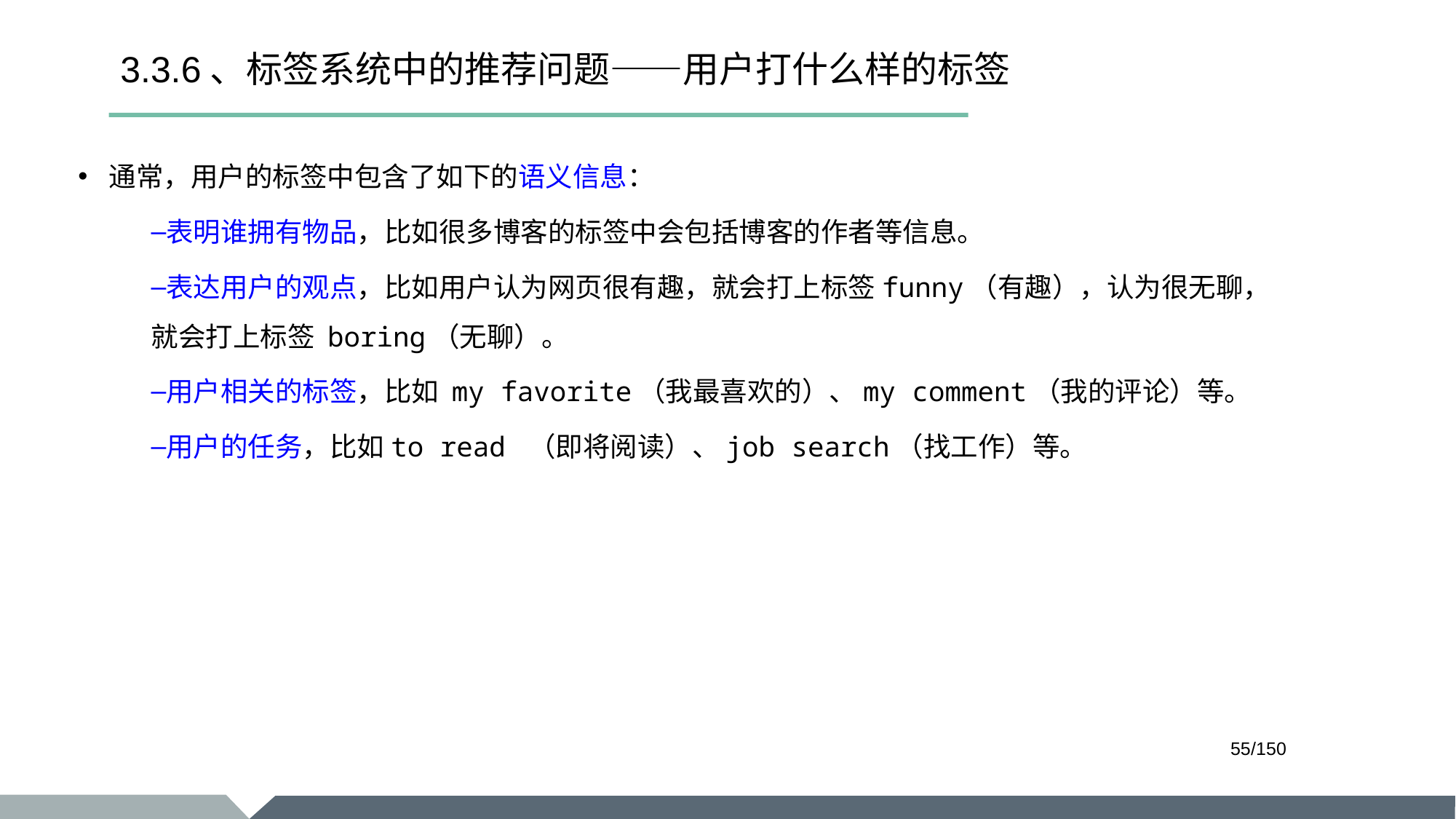

# 3.3.6、标签系统中的推荐问题——用户打什么样的标签
通常，用户的标签中包含了如下的语义信息：
表明谁拥有物品，比如很多博客的标签中会包括博客的作者等信息。
表达用户的观点，比如用户认为网页很有趣，就会打上标签funny（有趣），认为很无聊，就会打上标签 boring（无聊）。
用户相关的标签，比如 my favorite（我最喜欢的）、my comment（我的评论）等。
用户的任务，比如to read （即将阅读）、job search（找工作）等。

55/150